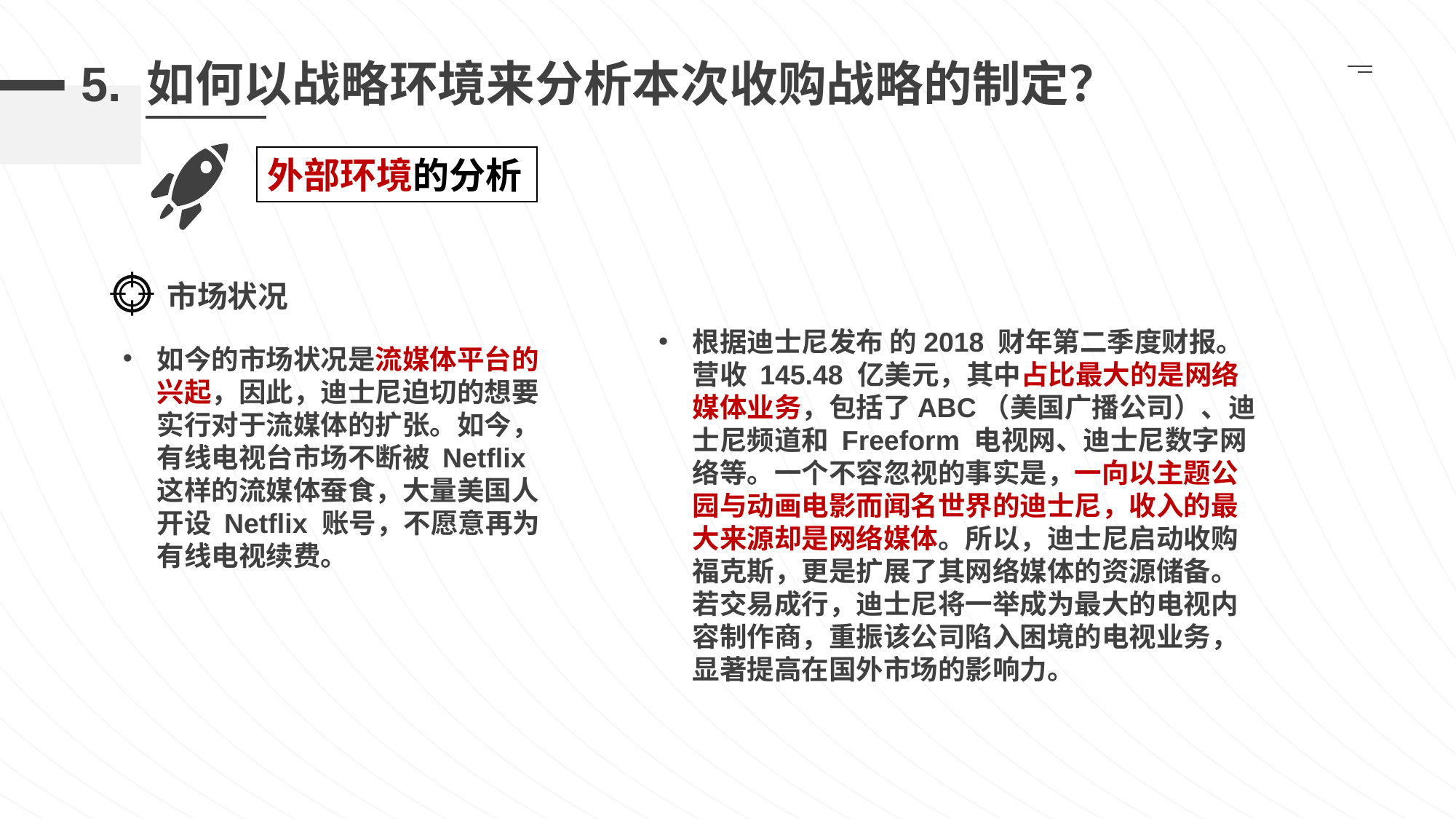

# 5. 如何以战略环境来分析本次收购战略的制定？

外部环境的分析

市场状况
根据迪士尼发布 的2018 财年第二季度财报。营收 145.48 亿美元，其中占比最大的是网络媒体业务，包括了ABC（美国广播公司）、迪士尼频道和 Freeform 电视网、迪士尼数字网络等。一个不容忽视的事实是，一向以主题公园与动画电影而闻名世界的迪士尼，收入的最大来源却是网络媒体。所以，迪士尼启动收购福克斯，更是扩展了其网络媒体的资源储备。若交易成行，迪士尼将一举成为最大的电视内容制作商，重振该公司陷入困境的电视业务，显著提高在国外市场的影响力。

如今的市场状况是流媒体平台的兴起，因此，迪士尼迫切的想要实行对于流媒体的扩张。如今，有线电视台市场不断被 Netflix 这样的流媒体蚕食，大量美国人开设 Netflix 账号，不愿意再为有线电视续费。